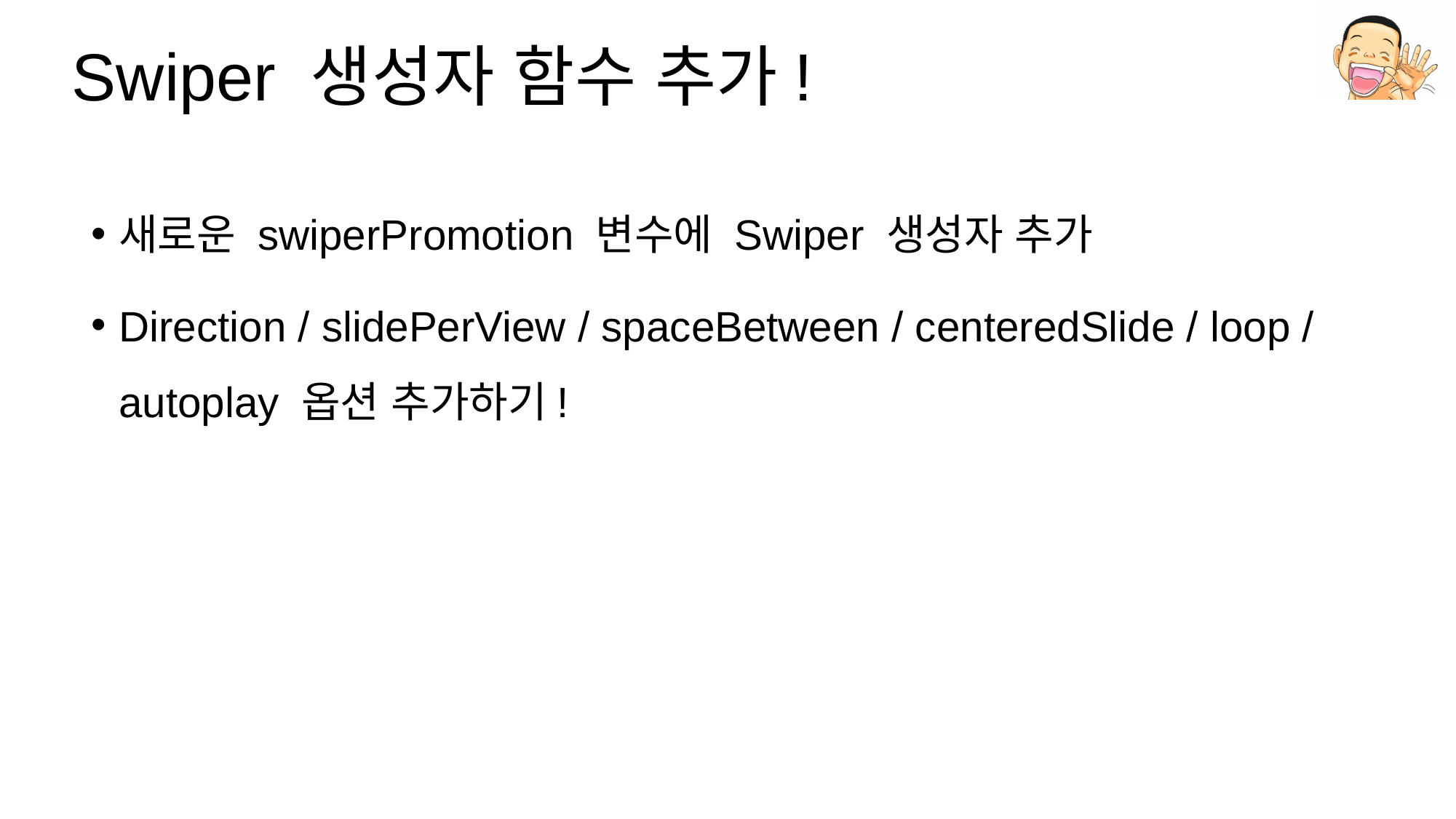

# Swiper 생성자 함수 추가!

새로운 swiperPromotion 변수에 Swiper 생성자 추가
Direction / slidePerView / spaceBetween / centeredSlide / loop / autoplay 옵션 추가하기!